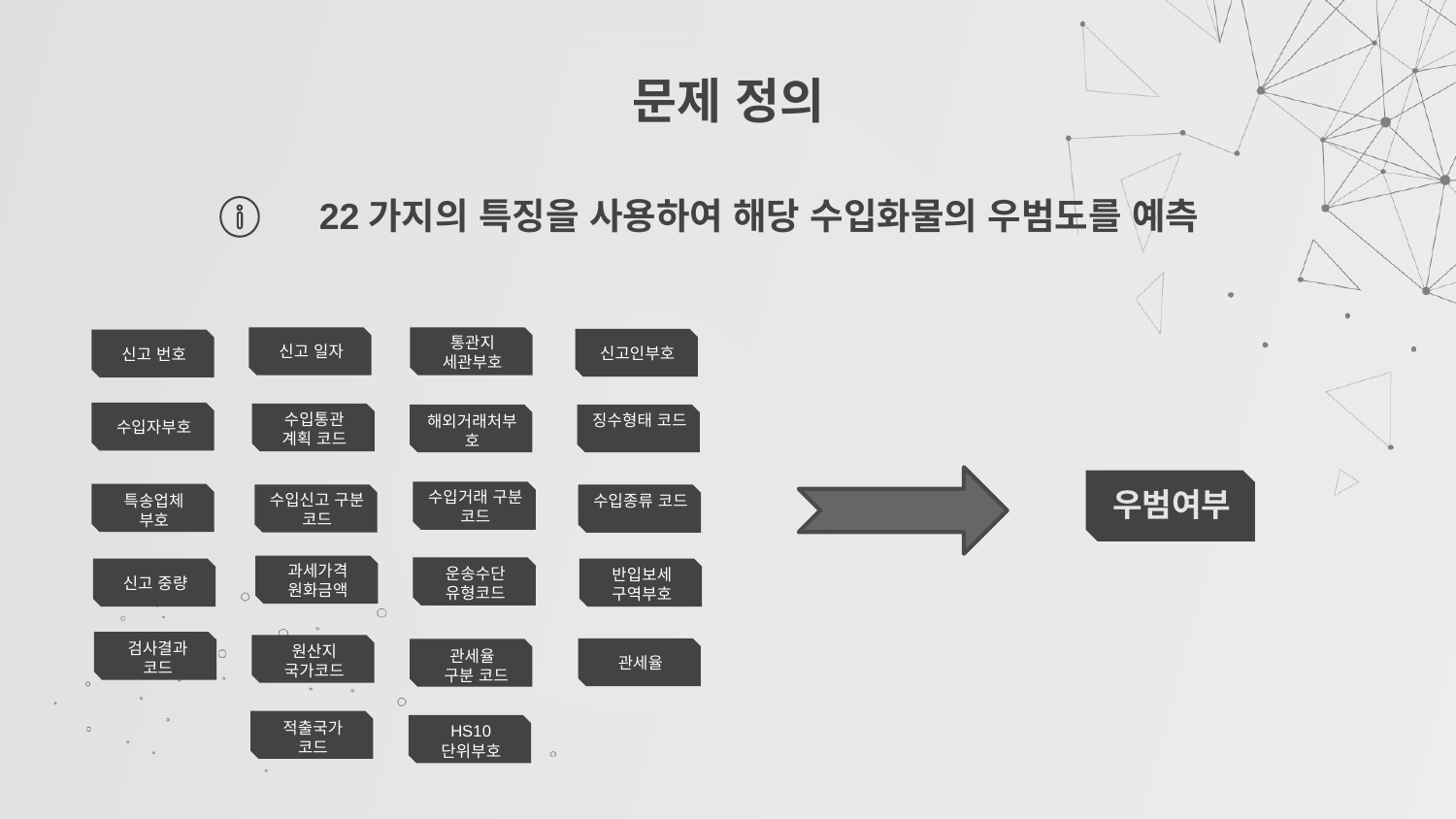

# 문제 정의
22가지의 특징을 사용하여 해당 수입화물의 우범도를 예측

통관지 세관부호

신고 일자

신고인부호

신고 번호

수입통관
계획 코드

징수형태 코드

해외거래처부호

수입자부호

우범여부

수입거래 구분 코드

수입신고 구분 코드

특송업체
부호

수입종류 코드

과세가격 원화금액

운송수단 유형코드

반입보세 구역부호

신고 중량

검사결과
코드

원산지 국가코드

관세율
 구분 코드

관세율

적출국가
코드

HS10 단위부호